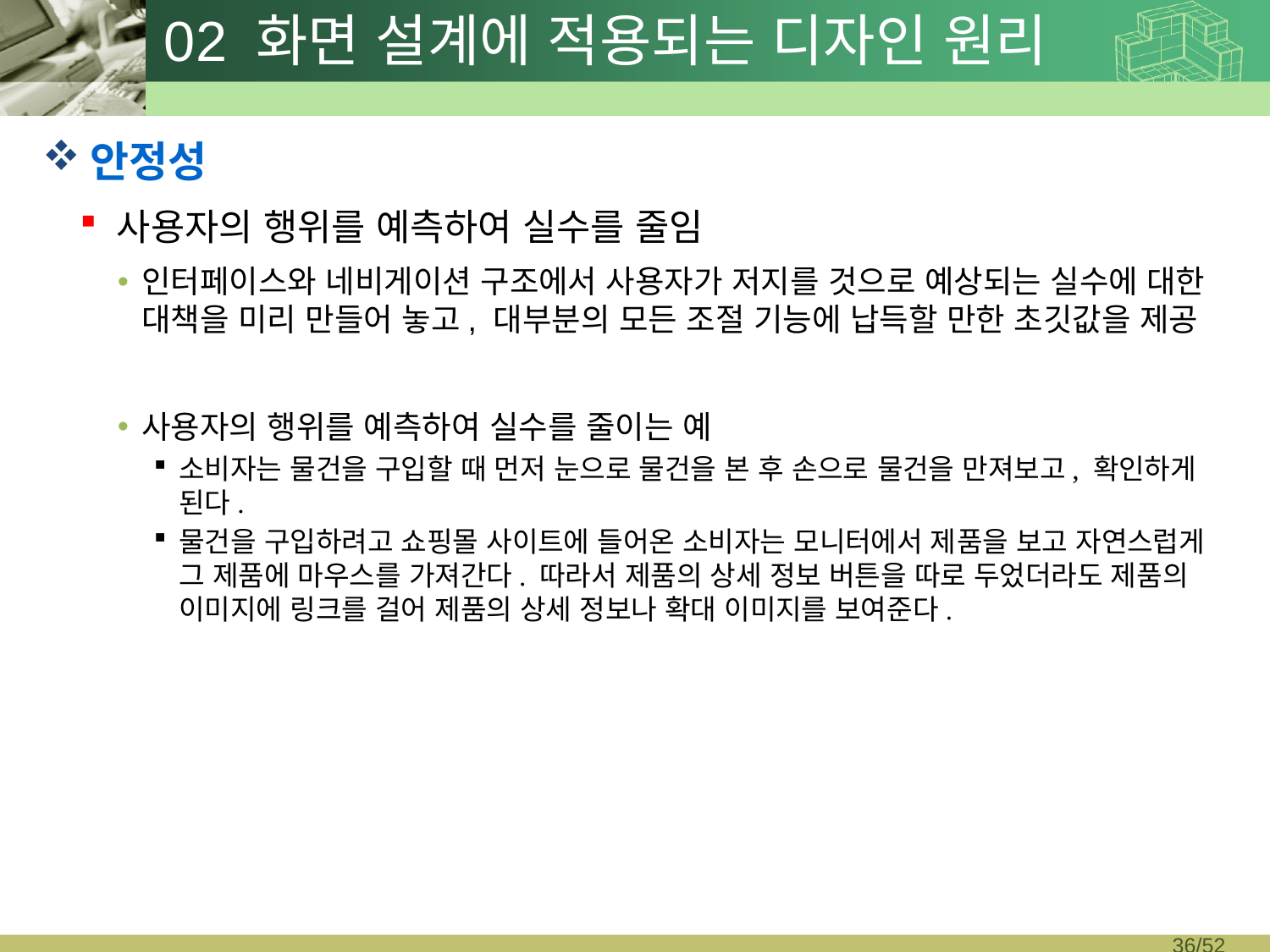

# 02 화면 설계에 적용되는 디자인 원리
안정성
사용자의 행위를 예측하여 실수를 줄임
인터페이스와 네비게이션 구조에서 사용자가 저지를 것으로 예상되는 실수에 대한 대책을 미리 만들어 놓고, 대부분의 모든 조절 기능에 납득할 만한 초깃값을 제공

사용자의 행위를 예측하여 실수를 줄이는 예
소비자는 물건을 구입할 때 먼저 눈으로 물건을 본 후 손으로 물건을 만져보고, 확인하게 된다.
물건을 구입하려고 쇼핑몰 사이트에 들어온 소비자는 모니터에서 제품을 보고 자연스럽게 그 제품에 마우스를 가져간다. 따라서 제품의 상세 정보 버튼을 따로 두었더라도 제품의 이미지에 링크를 걸어 제품의 상세 정보나 확대 이미지를 보여준다.